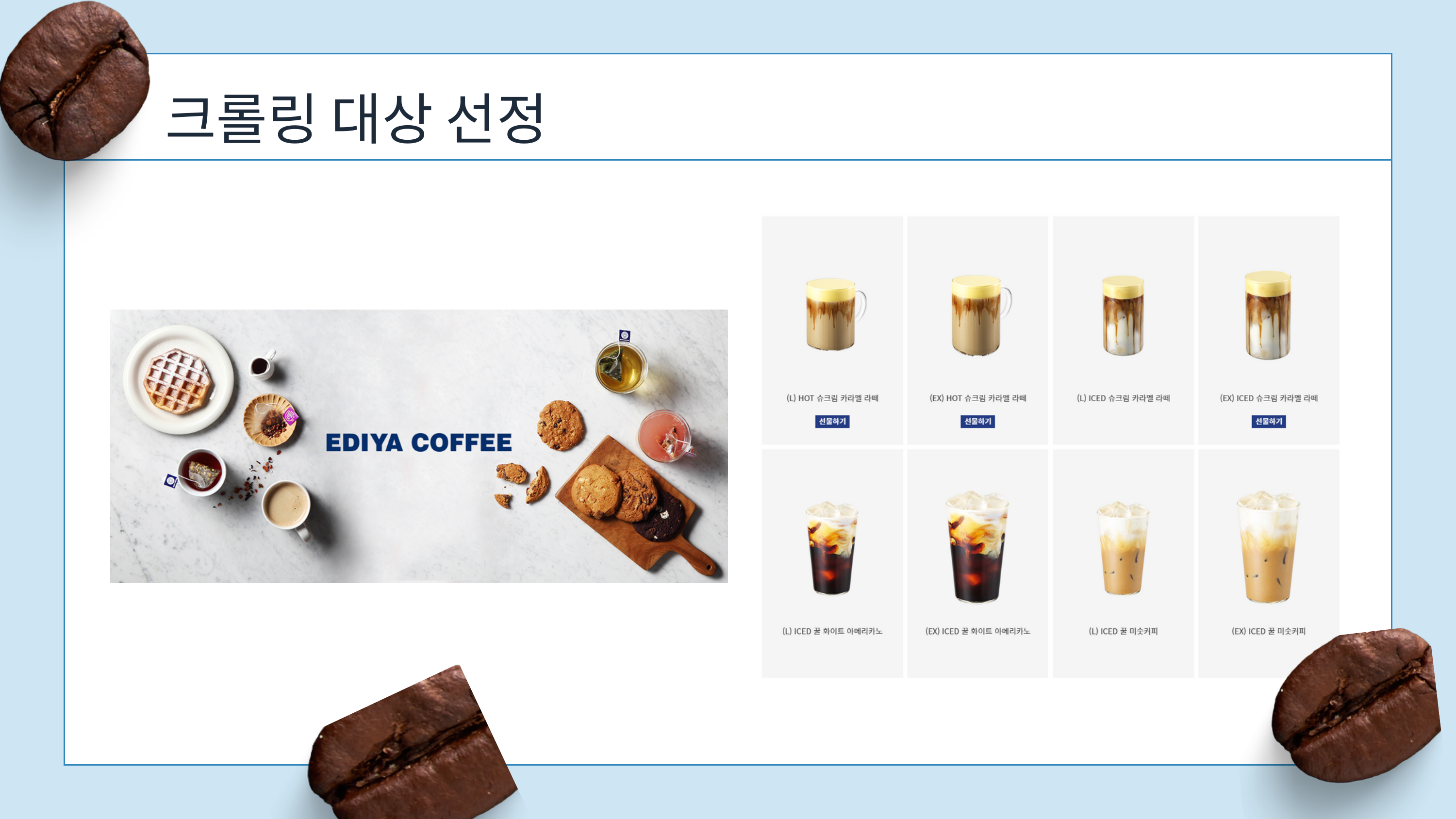

크롤링 대상 선정
HOME
SERVICE
ABOUT US
CONTACT US